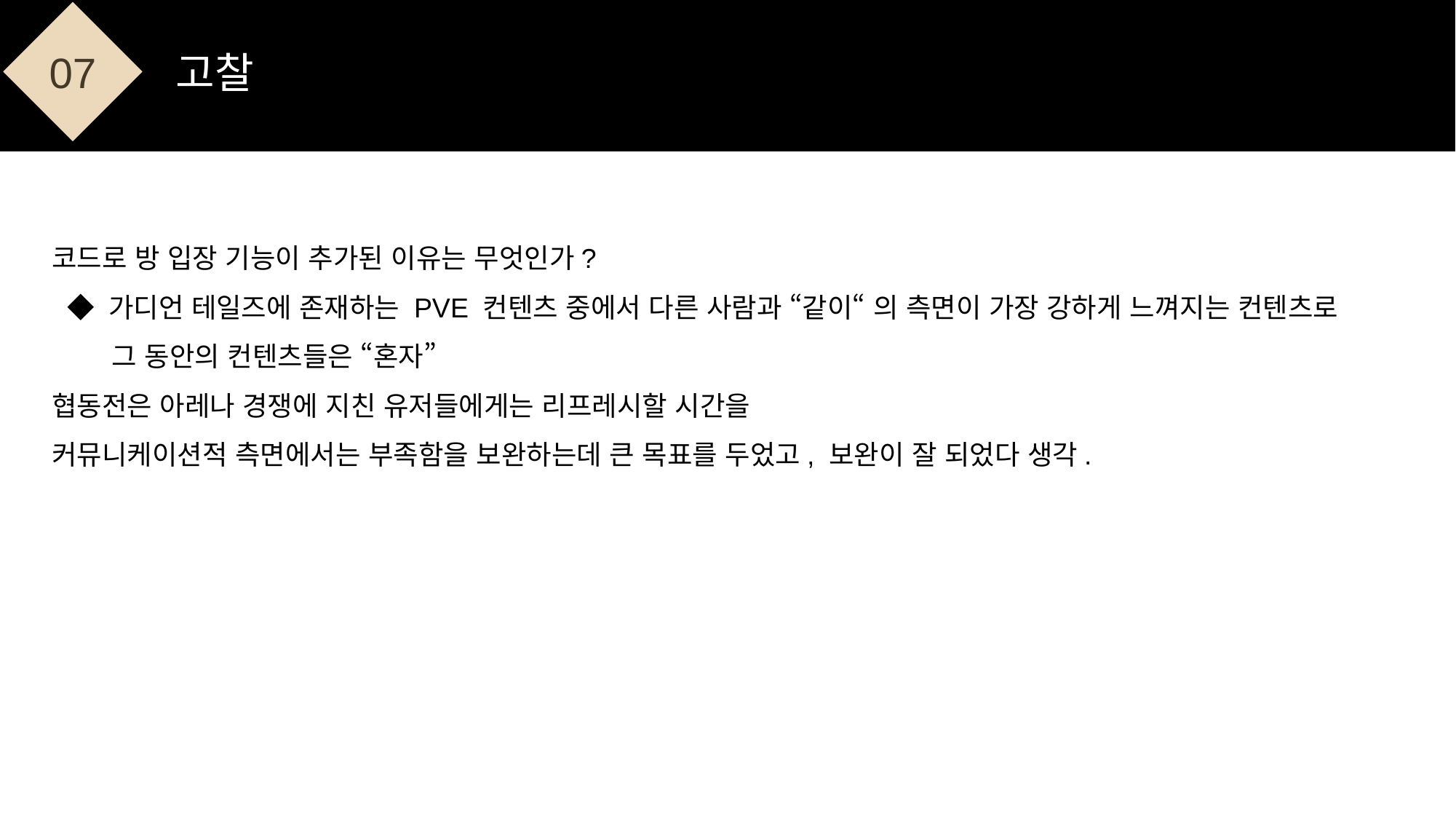

07
고찰
코드로 방 입장 기능이 추가된 이유는 무엇인가?
  ◆ 가디언 테일즈에 존재하는 PVE 컨텐츠 중에서 다른 사람과 “같이“ 의 측면이 가장 강하게 느껴지는 컨텐츠로
       그 동안의 컨텐츠들은 “혼자”
협동전은 아레나 경쟁에 지친 유저들에게는 리프레시할 시간을
커뮤니케이션적 측면에서는 부족함을 보완하는데 큰 목표를 두었고, 보완이 잘 되었다 생각.